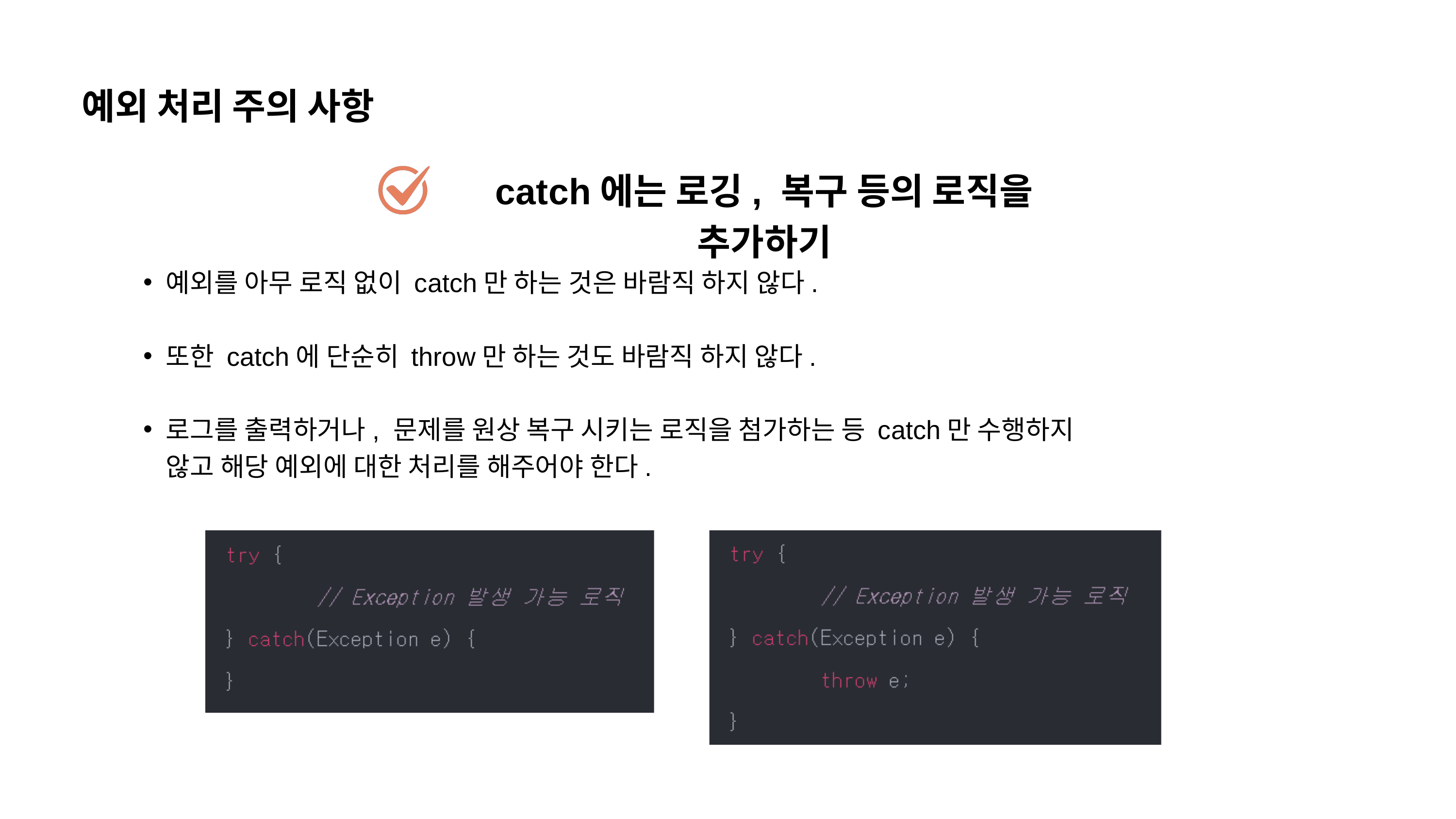

예외 처리 주의 사항
catch에는 로깅, 복구 등의 로직을 추가하기

예외를 아무 로직 없이 catch만 하는 것은 바람직 하지 않다.

또한 catch에 단순히 throw만 하는 것도 바람직 하지 않다.

로그를 출력하거나, 문제를 원상 복구 시키는 로직을 첨가하는 등 catch만 수행하지 않고 해당 예외에 대한 처리를 해주어야 한다.